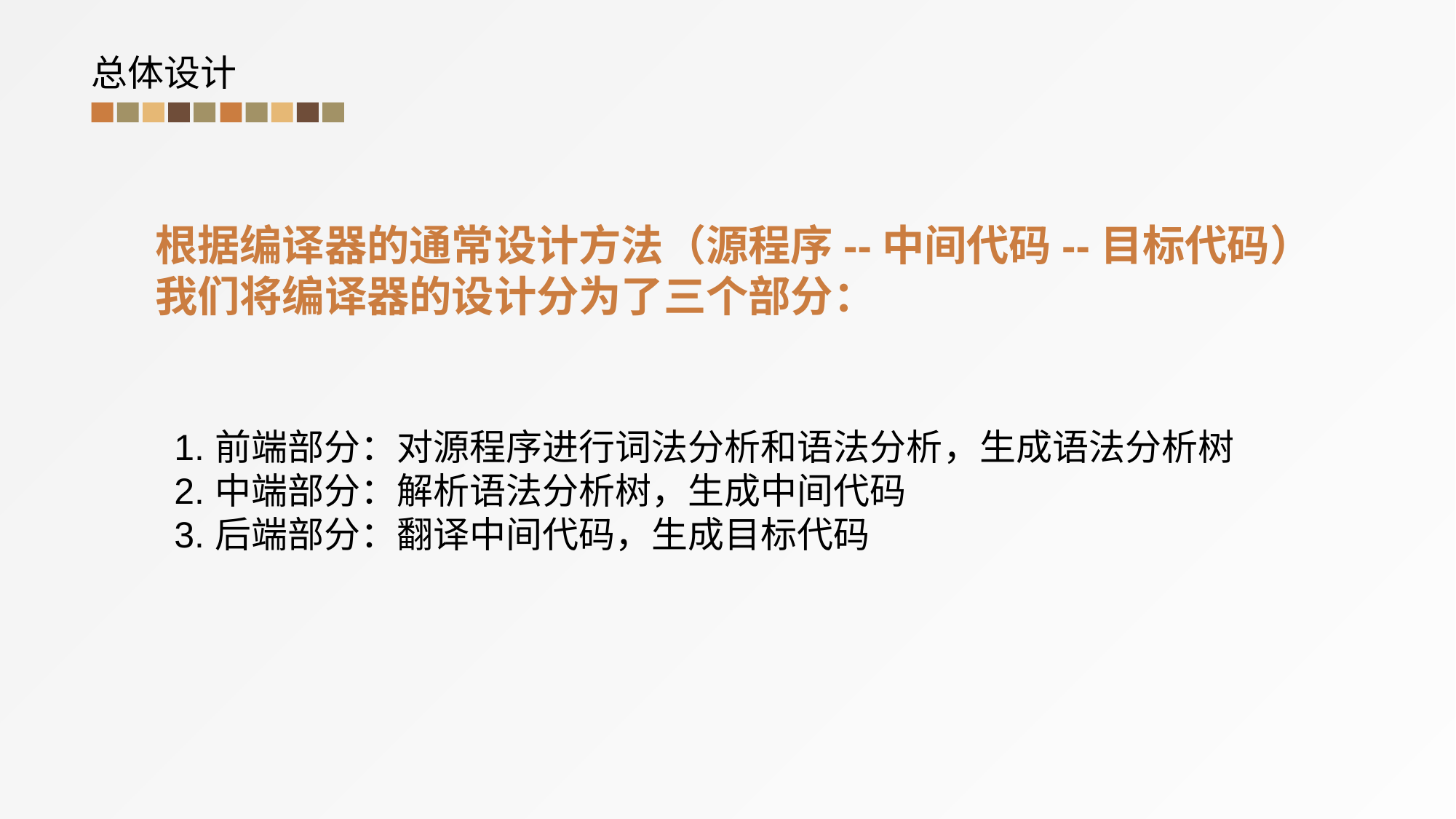

总体设计

根据编译器的通常设计方法（源程序--中间代码--目标代码）
我们将编译器的设计分为了三个部分：

前端部分：对源程序进行词法分析和语法分析，生成语法分析树
中端部分：解析语法分析树，生成中间代码
后端部分：翻译中间代码，生成目标代码